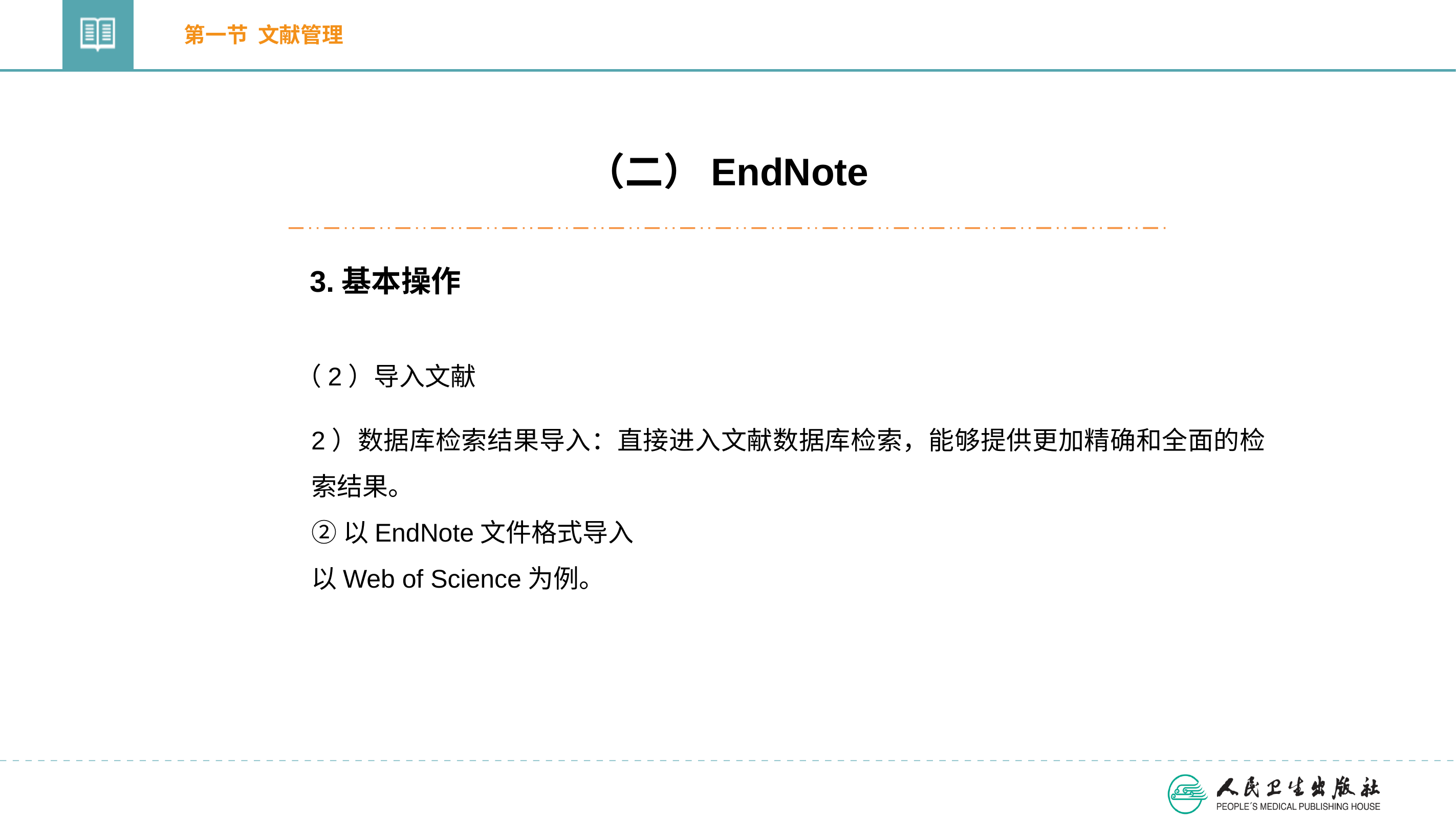

第一节  文献管理
（二）EndNote

3.基本操作
（2）导入文献
2）数据库检索结果导入：直接进入文献数据库检索，能够提供更加精确和全面的检索结果。
②以EndNote文件格式导入
以Web of Science为例。